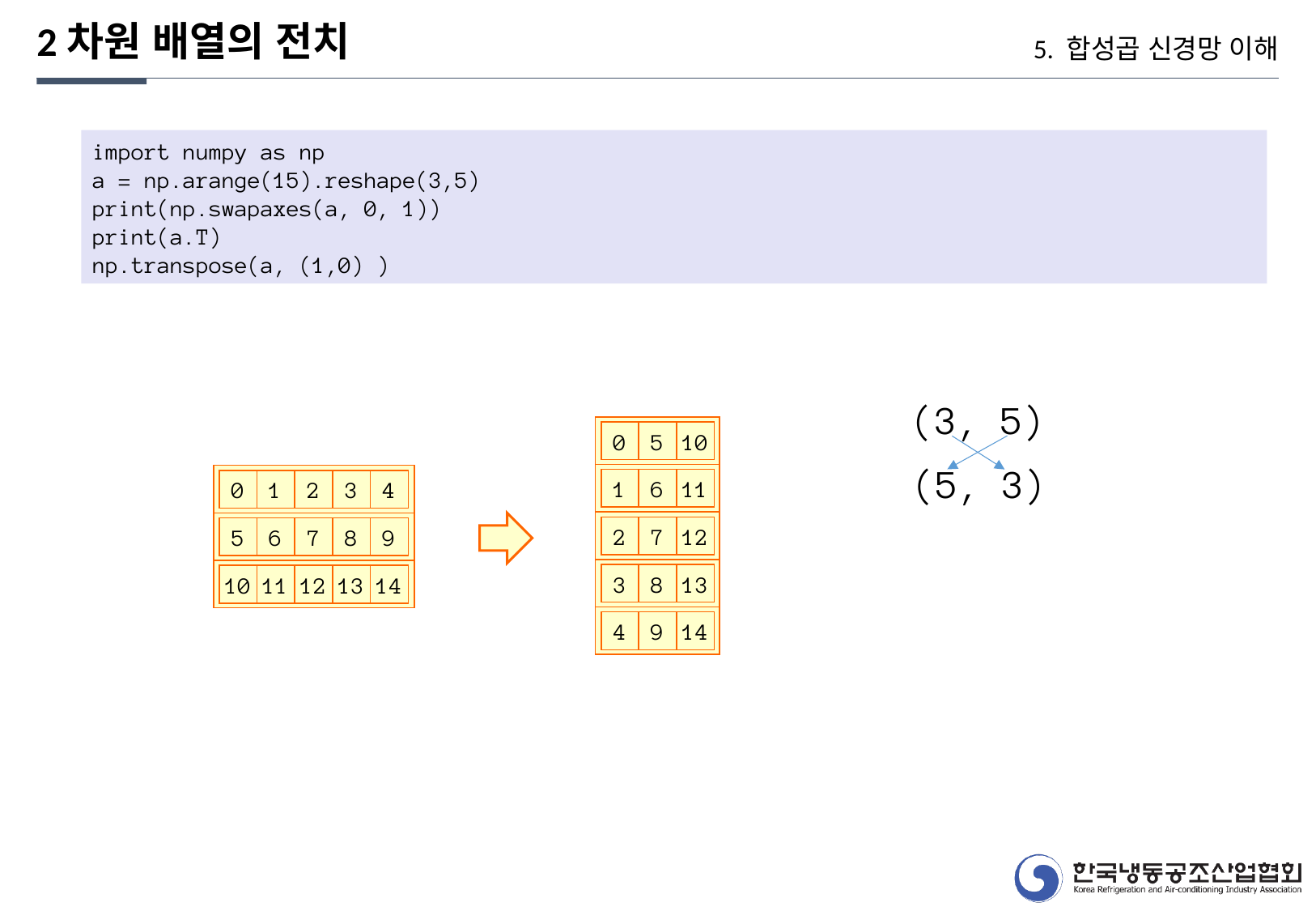

2차원 배열의 전치
5. 합성곱 신경망 이해
import numpy as np
a = np.arange(15).reshape(3,5)
print(np.swapaxes(a, 0, 1))
print(a.T)
np.transpose(a, (1,0) )
(3, 5)

0
5
10
(5, 3)

1
6
11
0
1
2
3
4

2
7
12
5
6
7
8
9

3
8
13
10
11
12
13
14

4
9
14